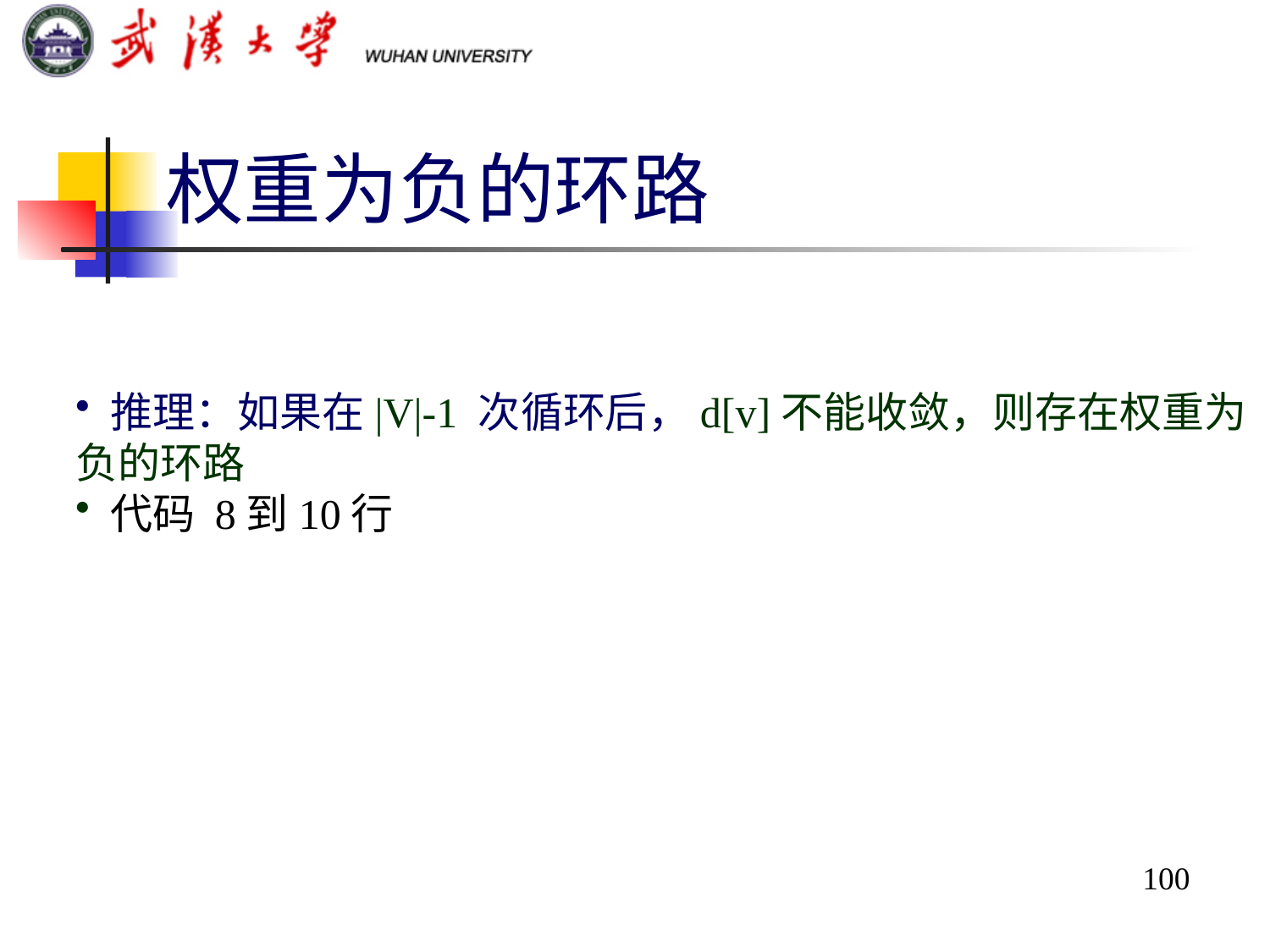

权重为负的环路
 推理：如果在|V|-1 次循环后，d[v]不能收敛，则存在权重为负的环路
 代码 8到10行
100